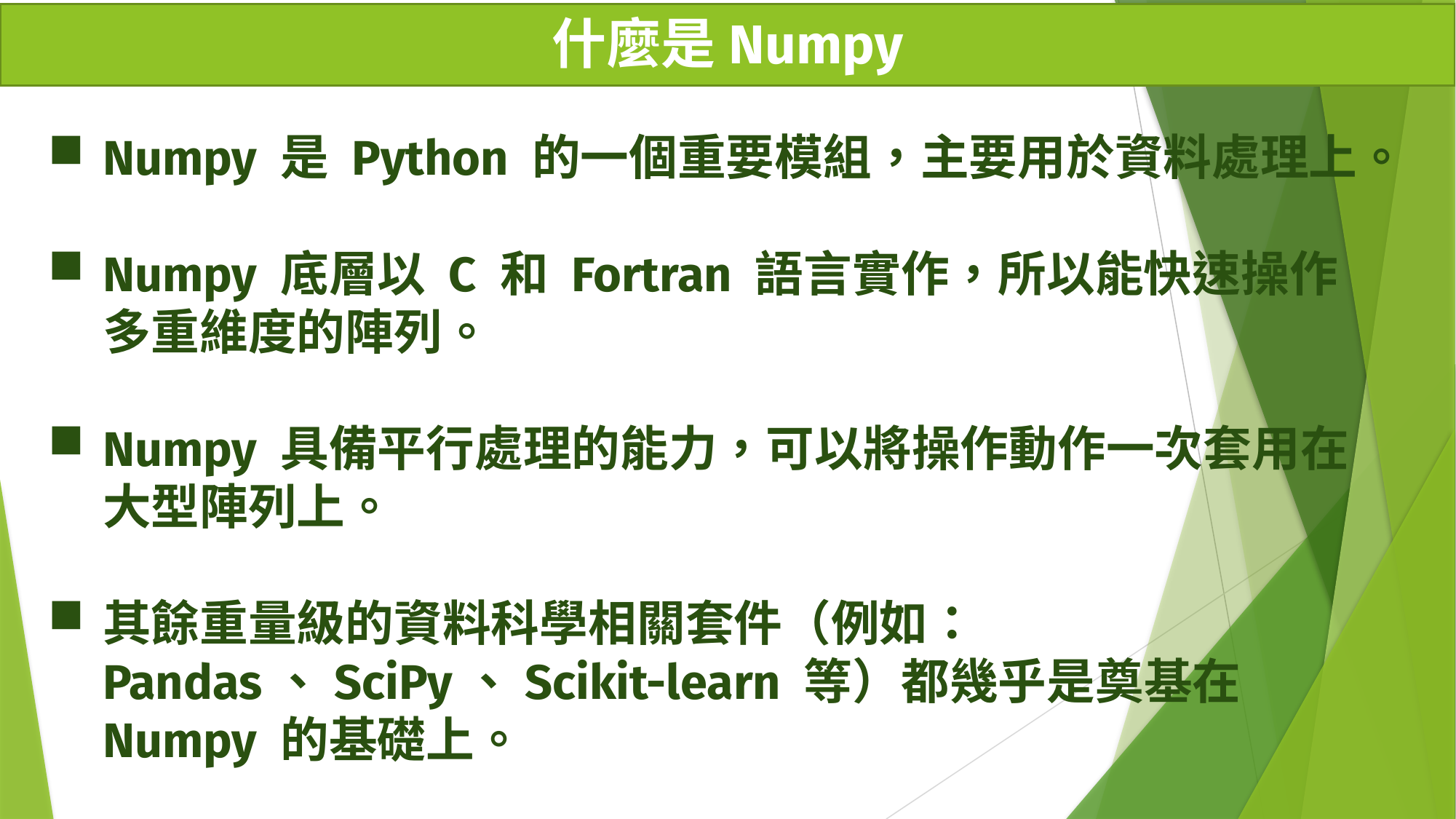

# 什麼是Numpy
Numpy 是 Python 的一個重要模組，主要用於資料處理上。

Numpy 底層以 C 和 Fortran 語言實作，所以能快速操作多重維度的陣列。

Numpy 具備平行處理的能力，可以將操作動作一次套用在大型陣列上。

其餘重量級的資料科學相關套件（例如：Pandas、SciPy、Scikit-learn 等）都幾乎是奠基在 Numpy 的基礎上。